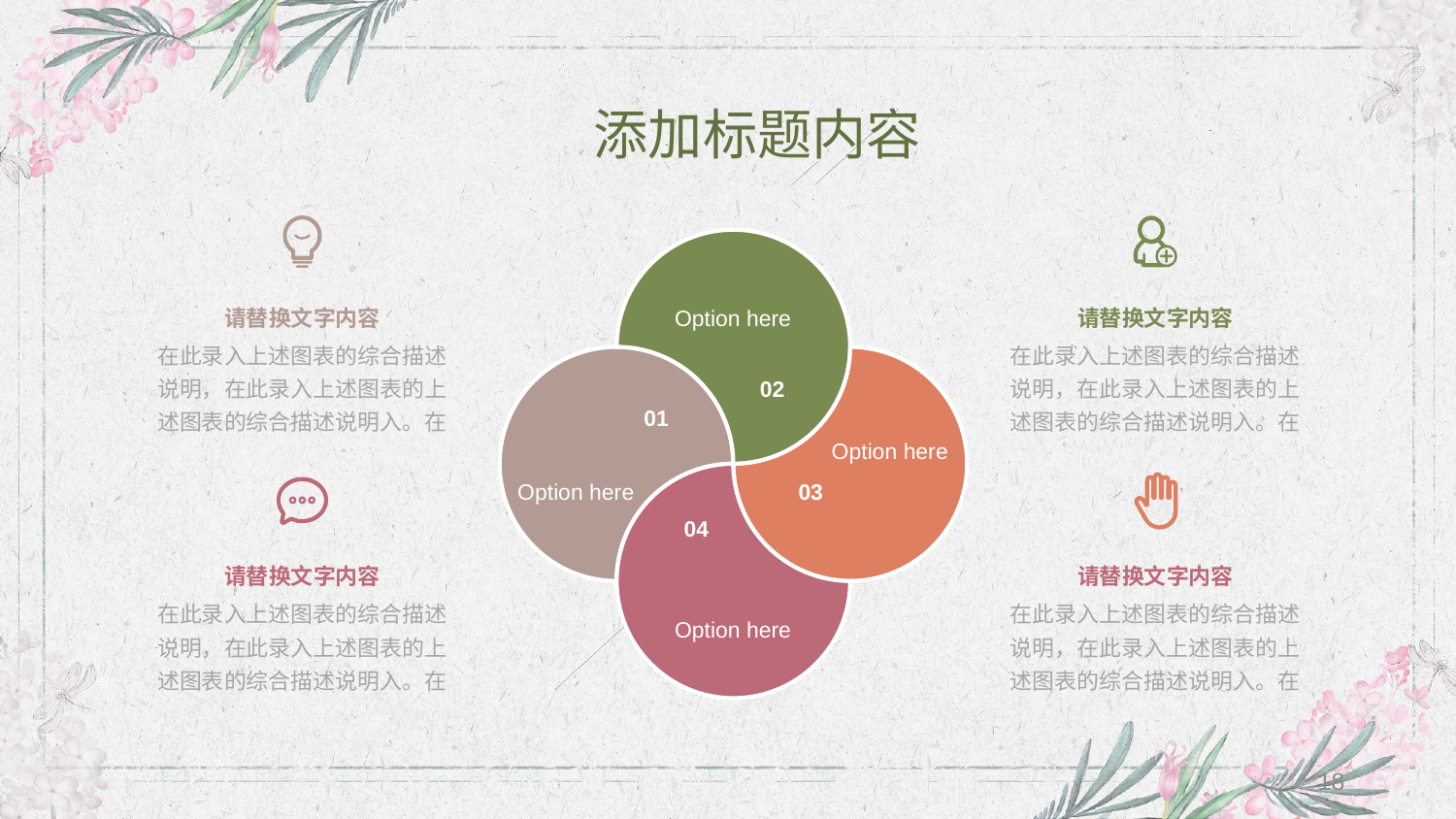

添加标题内容

Option here
02
请替换文字内容
在此录入上述图表的综合描述说明，在此录入上述图表的上述图表的综合描述说明入。在
请替换文字内容
在此录入上述图表的综合描述说明，在此录入上述图表的上述图表的综合描述说明入。在

01
Option here

Option here
03

04
Option here

请替换文字内容
在此录入上述图表的综合描述说明，在此录入上述图表的上述图表的综合描述说明入。在
请替换文字内容
在此录入上述图表的综合描述说明，在此录入上述图表的上述图表的综合描述说明入。在